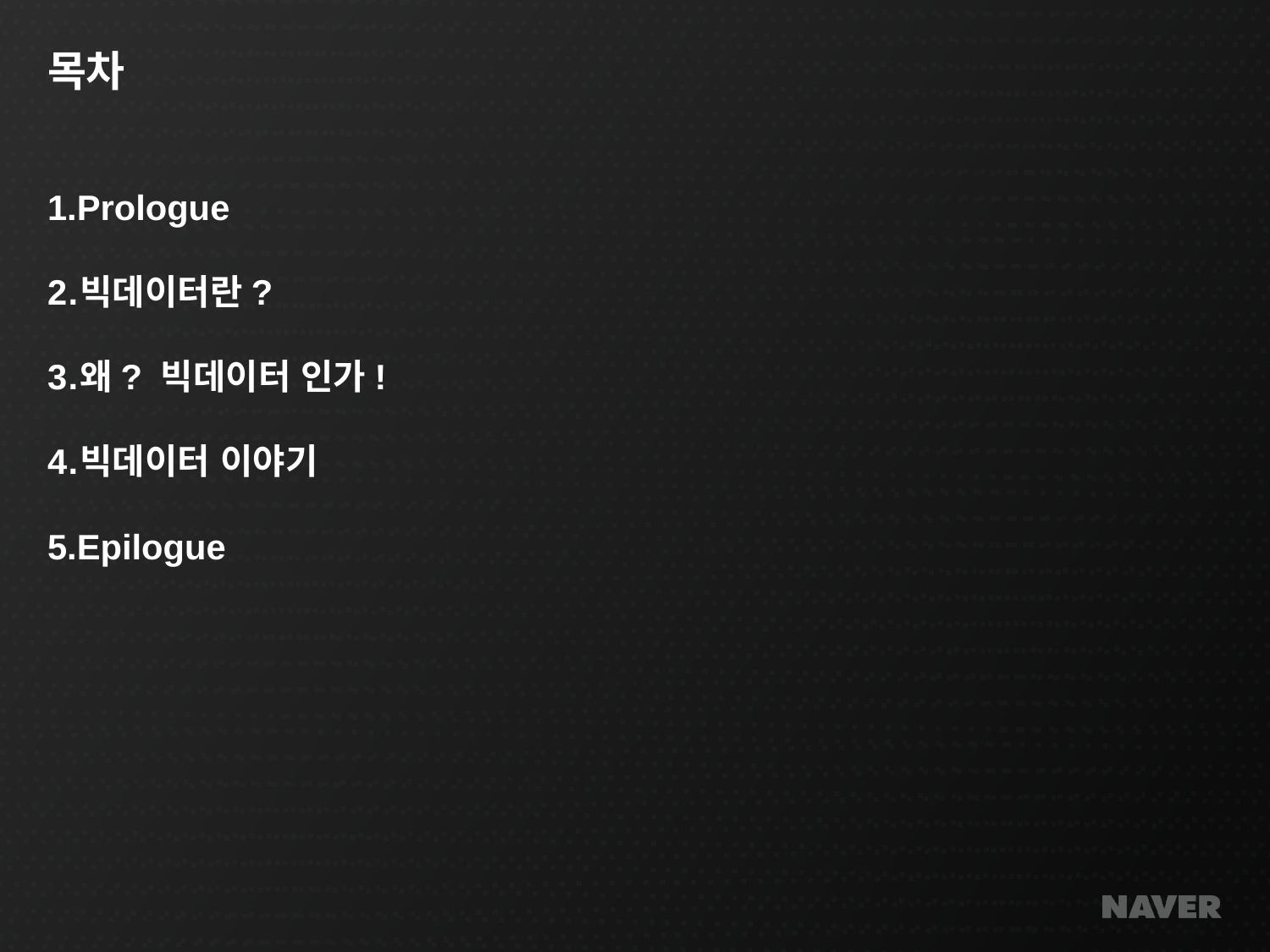

# 목차
Prologue
빅데이터란?
왜? 빅데이터 인가!
빅데이터 이야기
Epilogue